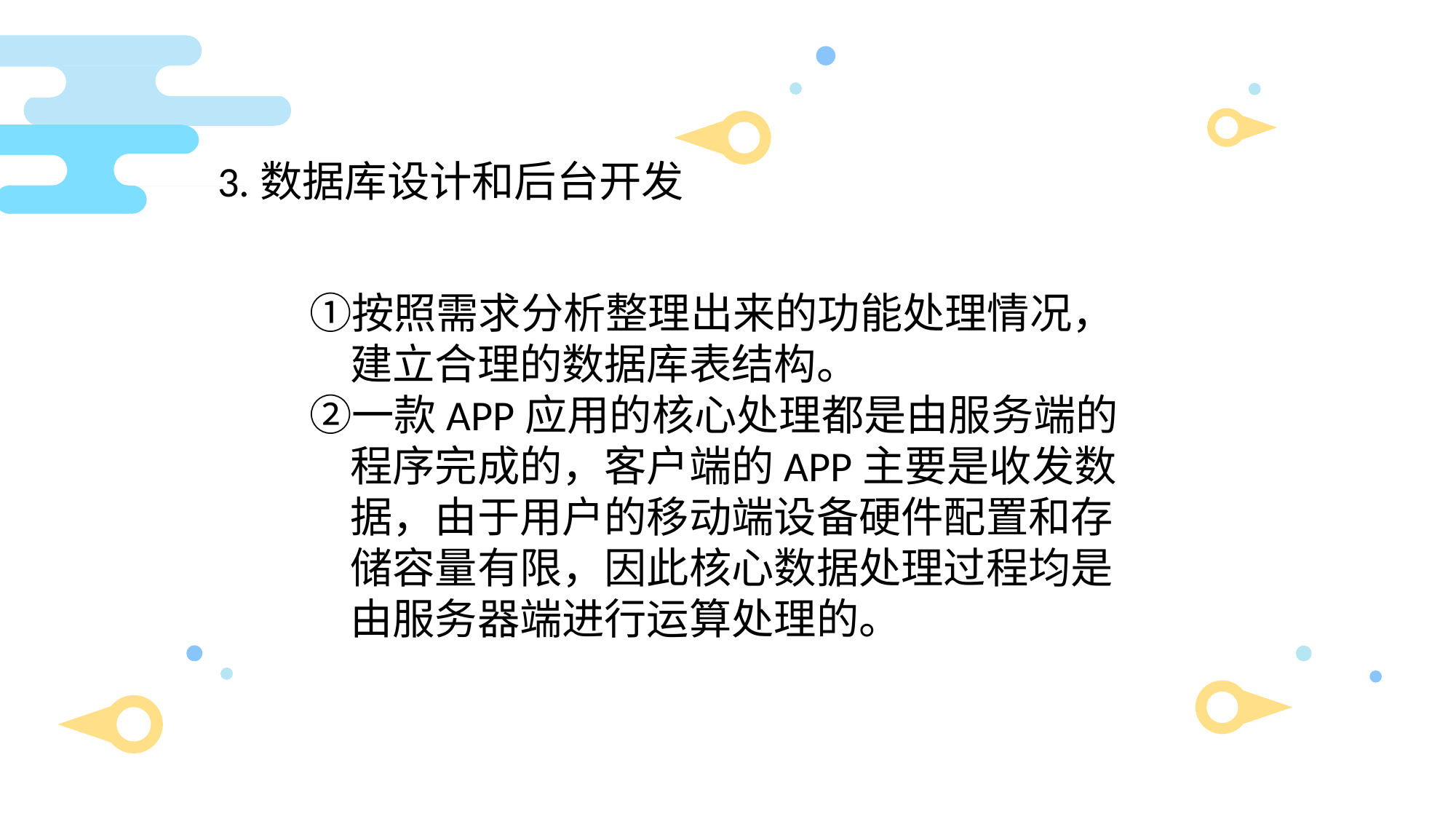

3.数据库设计和后台开发

按照需求分析整理出来的功能处理情况，建立合理的数据库表结构。
一款APP应用的核心处理都是由服务端的程序完成的，客户端的APP主要是收发数据，由于用户的移动端设备硬件配置和存储容量有限，因此核心数据处理过程均是由服务器端进行运算处理的。